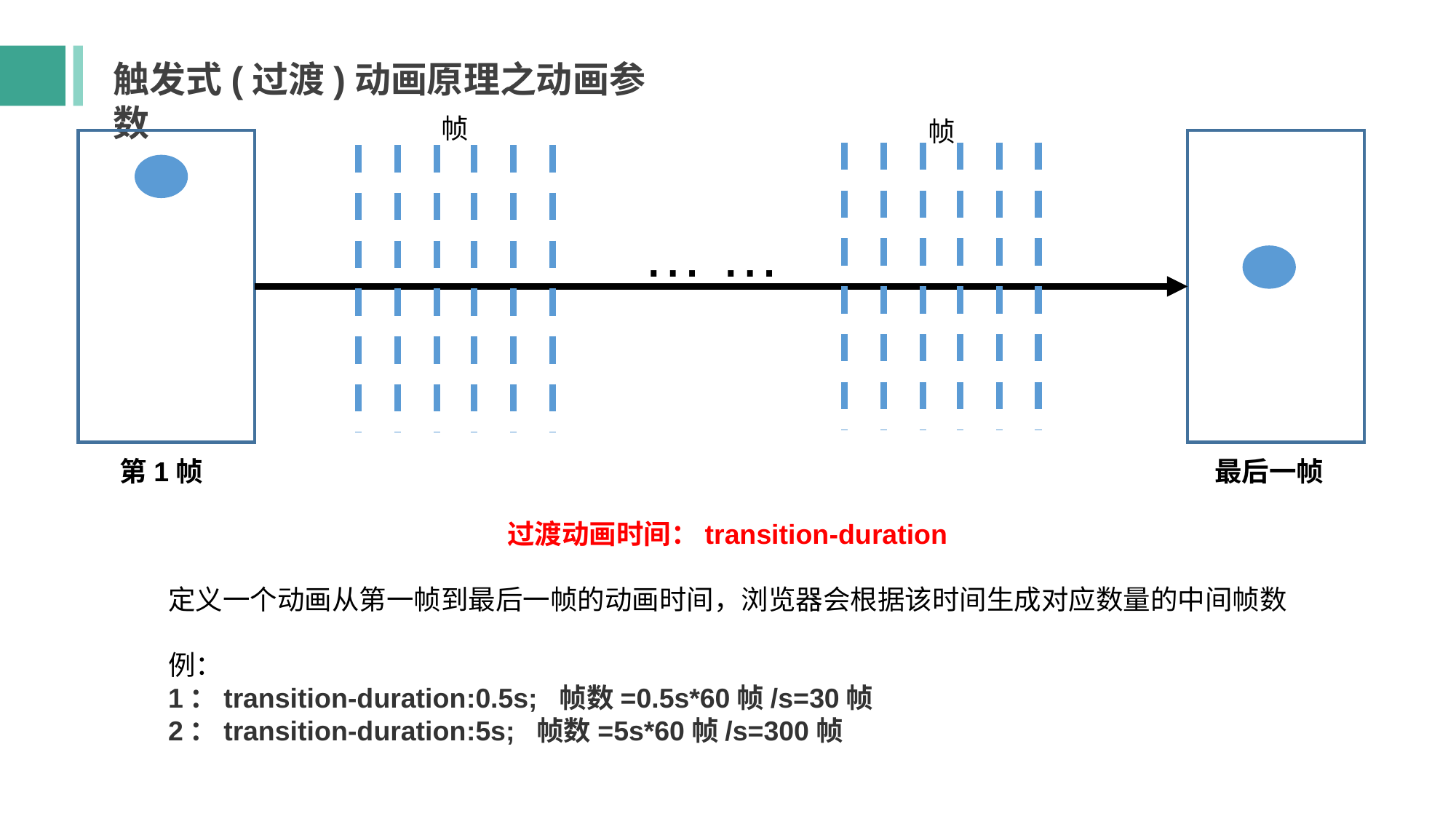

触发式(过渡)动画原理之动画参数
帧
帧

… …

第1帧
最后一帧
过渡动画时间：transition-duration

定义一个动画从第一帧到最后一帧的动画时间，浏览器会根据该时间生成对应数量的中间帧数

例：
1：transition-duration:0.5s;  帧数=0.5s*60帧/s=30帧
2：transition-duration:5s;  帧数=5s*60帧/s=300帧